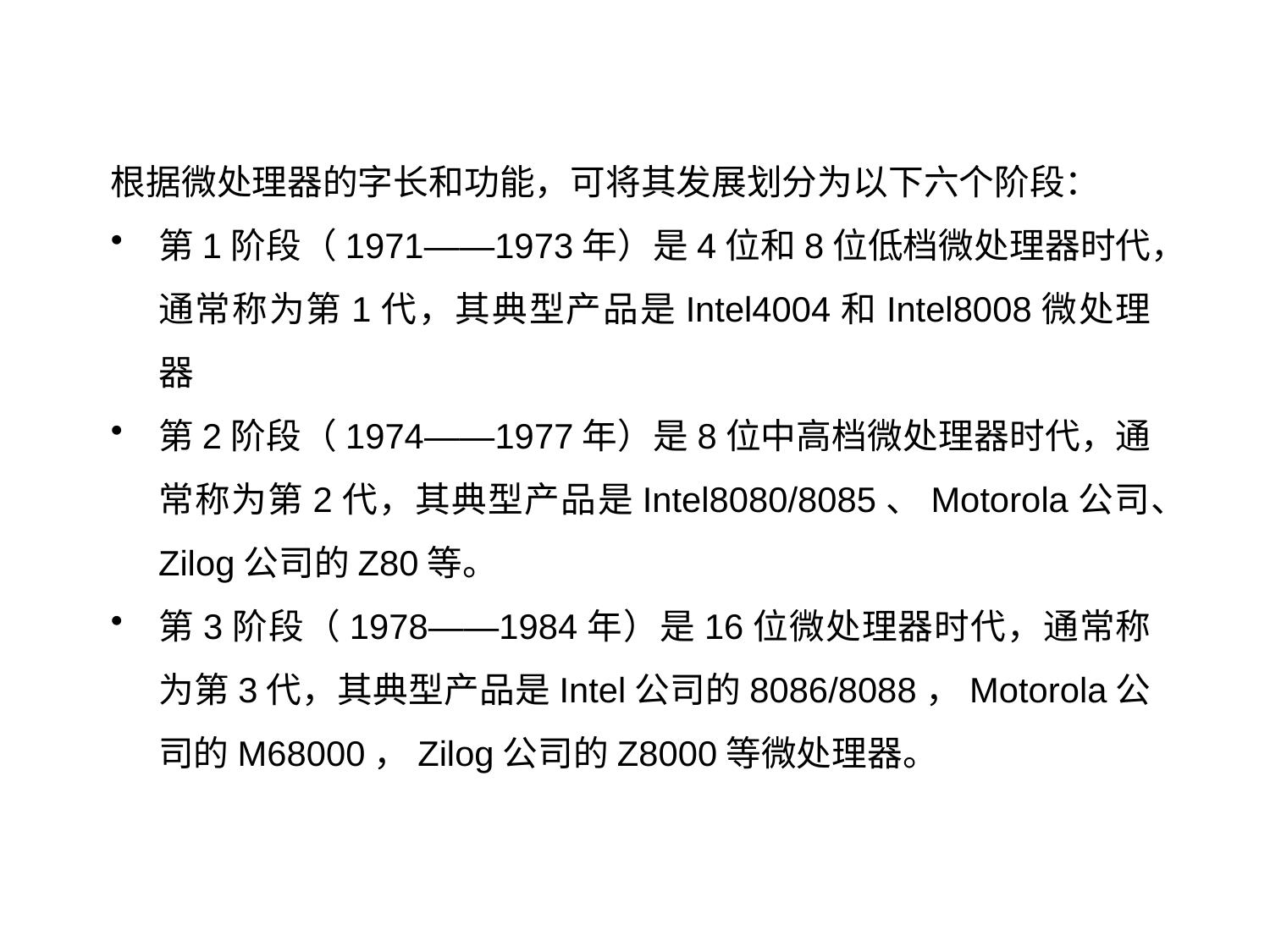

根据微处理器的字长和功能，可将其发展划分为以下六个阶段：
第1阶段（1971——1973年）是4位和8位低档微处理器时代，通常称为第1代，其典型产品是Intel4004和Intel8008微处理器
第2阶段（1974——1977年）是8位中高档微处理器时代，通常称为第2代，其典型产品是Intel8080/8085、Motorola公司、Zilog公司的Z80等。
第3阶段（1978——1984年）是16位微处理器时代，通常称为第3代，其典型产品是Intel公司的8086/8088，Motorola公司的M68000，Zilog公司的Z8000等微处理器。